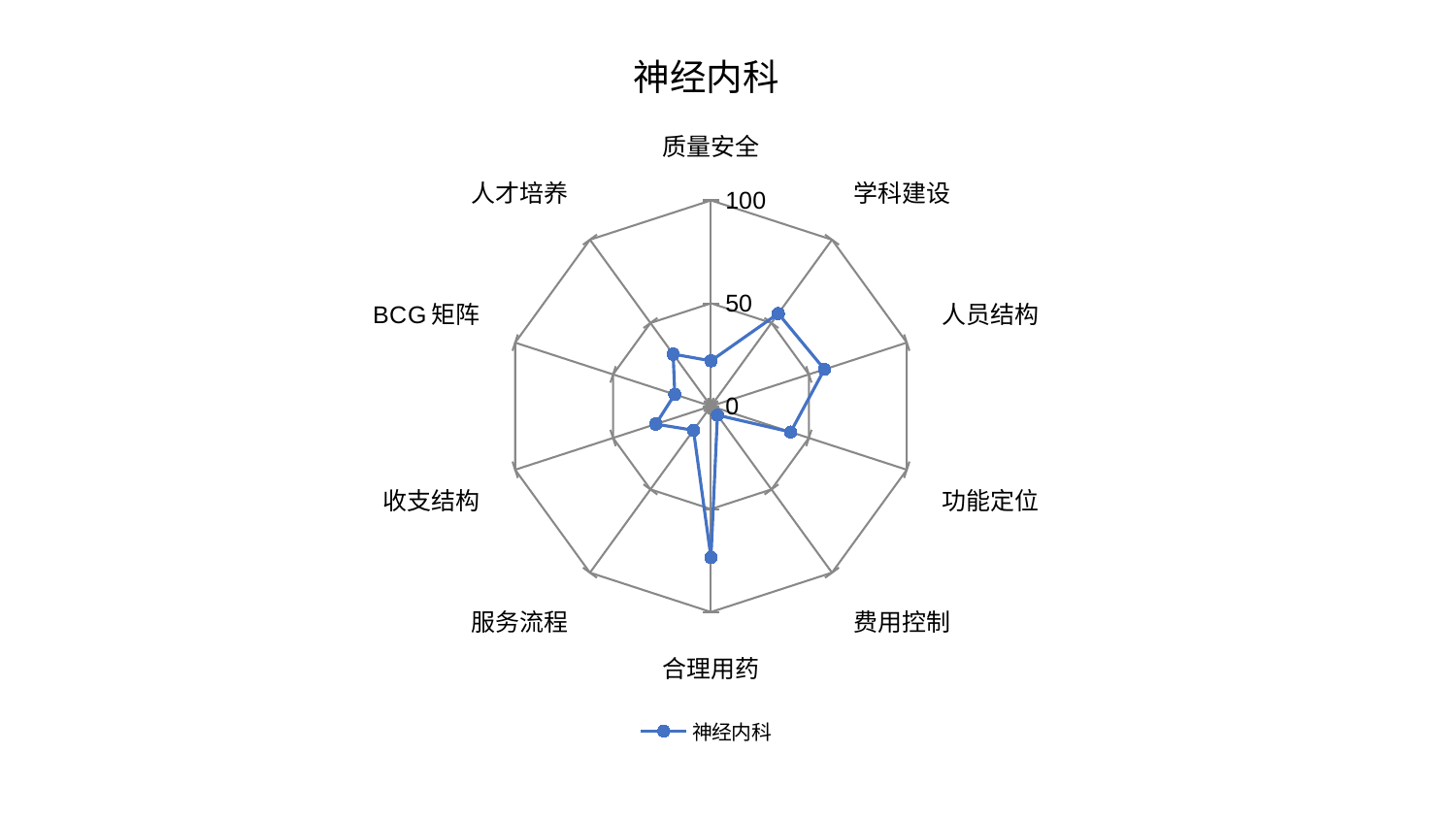

### Chart: 神经内科

| Category | 神经内科 |
|---|---|
| 质量安全 | 22.024066999601587 |
| 学科建设 | 55.65180963984078 |
| 人员结构 | 57.94026799315065 |
| 功能定位 | 40.70454701381006 |
| 费用控制 | 5.3925874127167095 |
| 合理用药 | 73.57864192658975 |
| 服务流程 | 14.474728473014325 |
| 收支结构 | 28.203121889749124 |
| BCG矩阵 | 18.49075069788878 |
| 人才培养 | 31.290848499118358 |
141